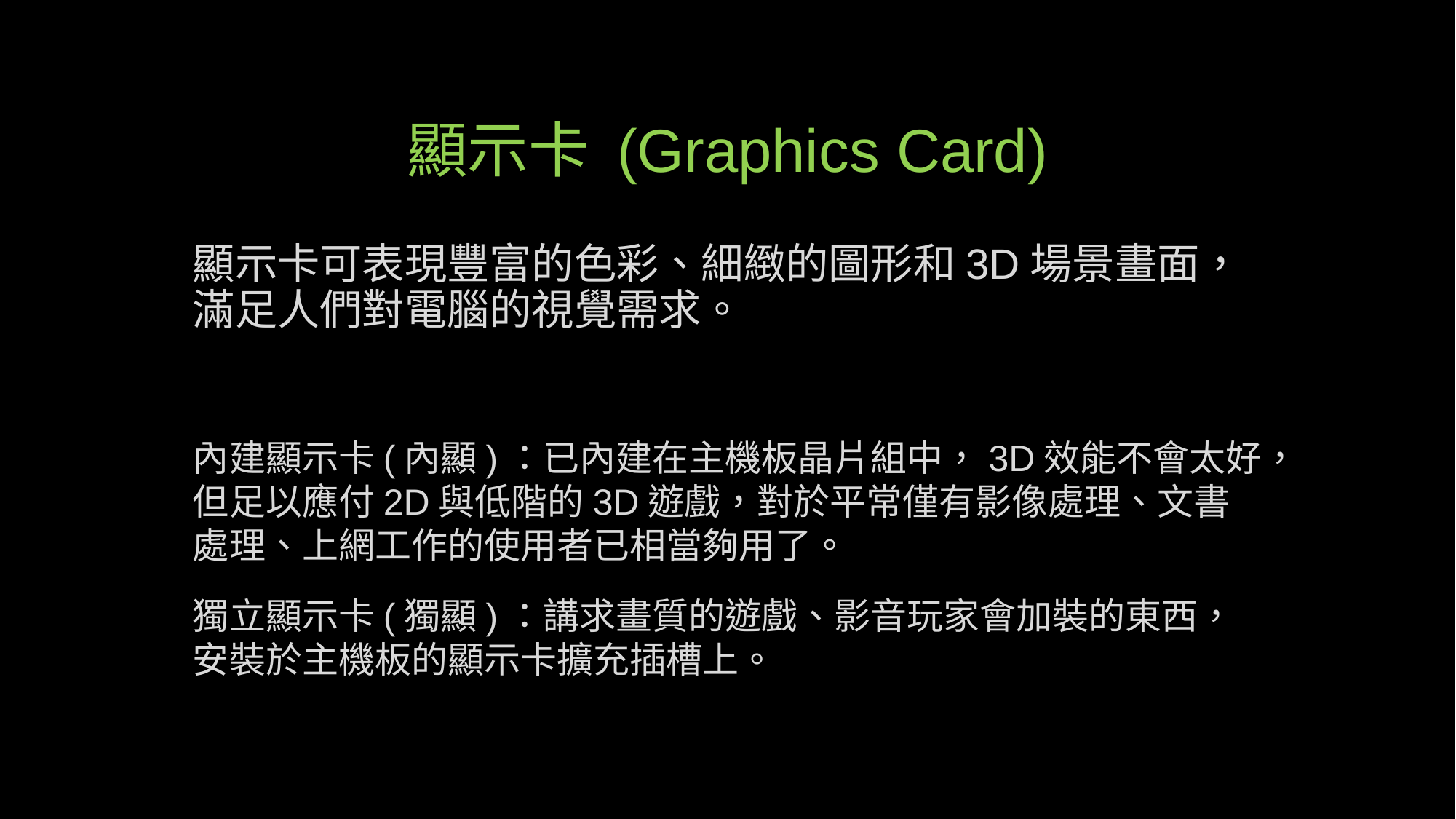

# 顯示卡 (Graphics Card)
顯示卡可表現豐富的色彩、細緻的圖形和3D場景畫面，滿足人們對電腦的視覺需求。

內建顯示卡(內顯)：已內建在主機板晶片組中，3D效能不會太好，但足以應付2D與低階的3D遊戲，對於平常僅有影像處理、文書處理、上網工作的使用者已相當夠用了。
獨立顯示卡(獨顯)：講求畫質的遊戲、影音玩家會加裝的東西，安裝於主機板的顯示卡擴充插槽上。